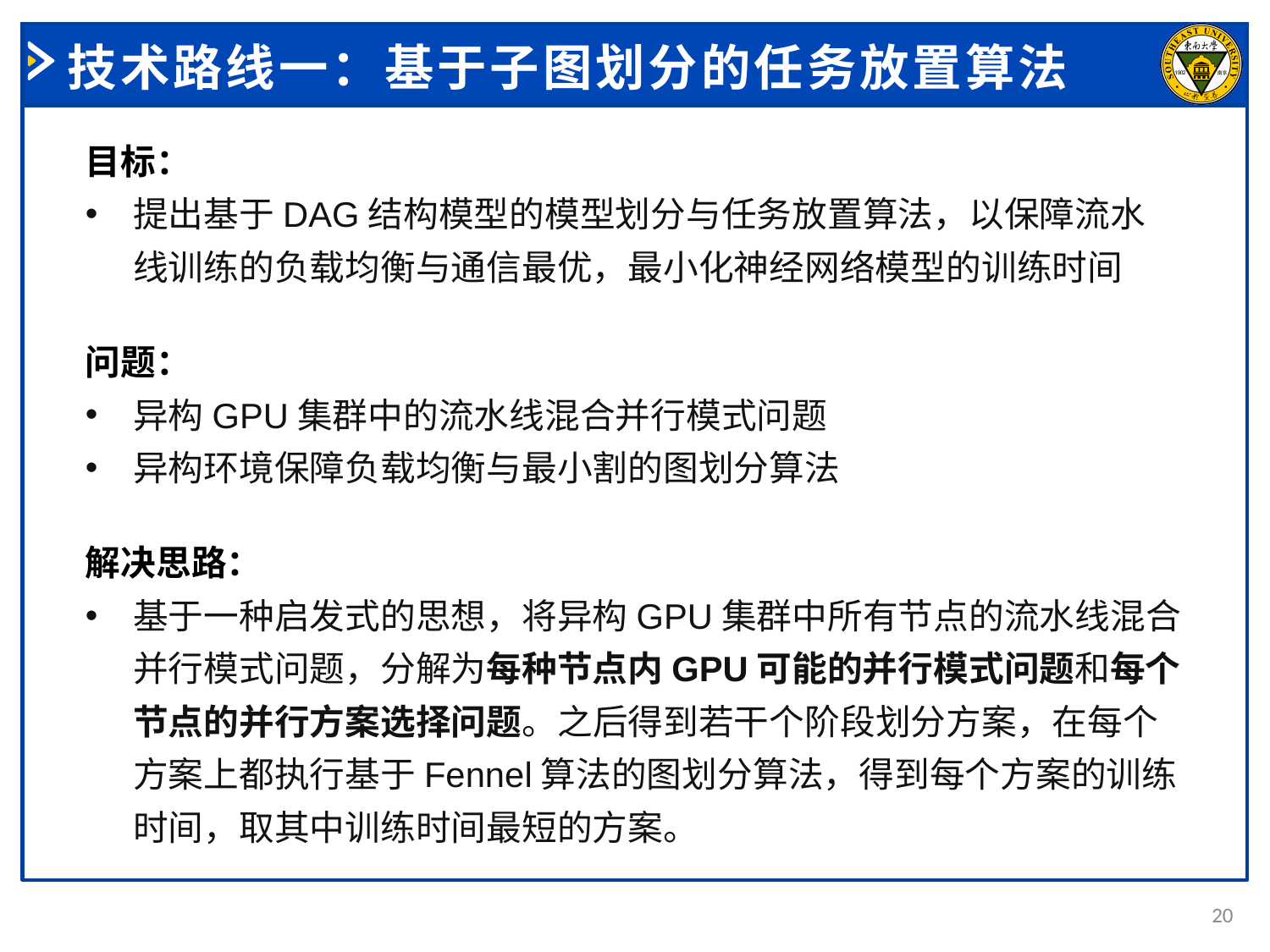

# 技术路线一：基于子图划分的任务放置算法
目标：
提出基于DAG结构模型的模型划分与任务放置算法，以保障流水线训练的负载均衡与通信最优，最小化神经网络模型的训练时间
问题：
异构GPU集群中的流水线混合并行模式问题
异构环境保障负载均衡与最小割的图划分算法
解决思路：
基于一种启发式的思想，将异构GPU集群中所有节点的流水线混合并行模式问题，分解为每种节点内GPU可能的并行模式问题和每个节点的并行方案选择问题。之后得到若干个阶段划分方案，在每个方案上都执行基于Fennel算法的图划分算法，得到每个方案的训练时间，取其中训练时间最短的方案。
20